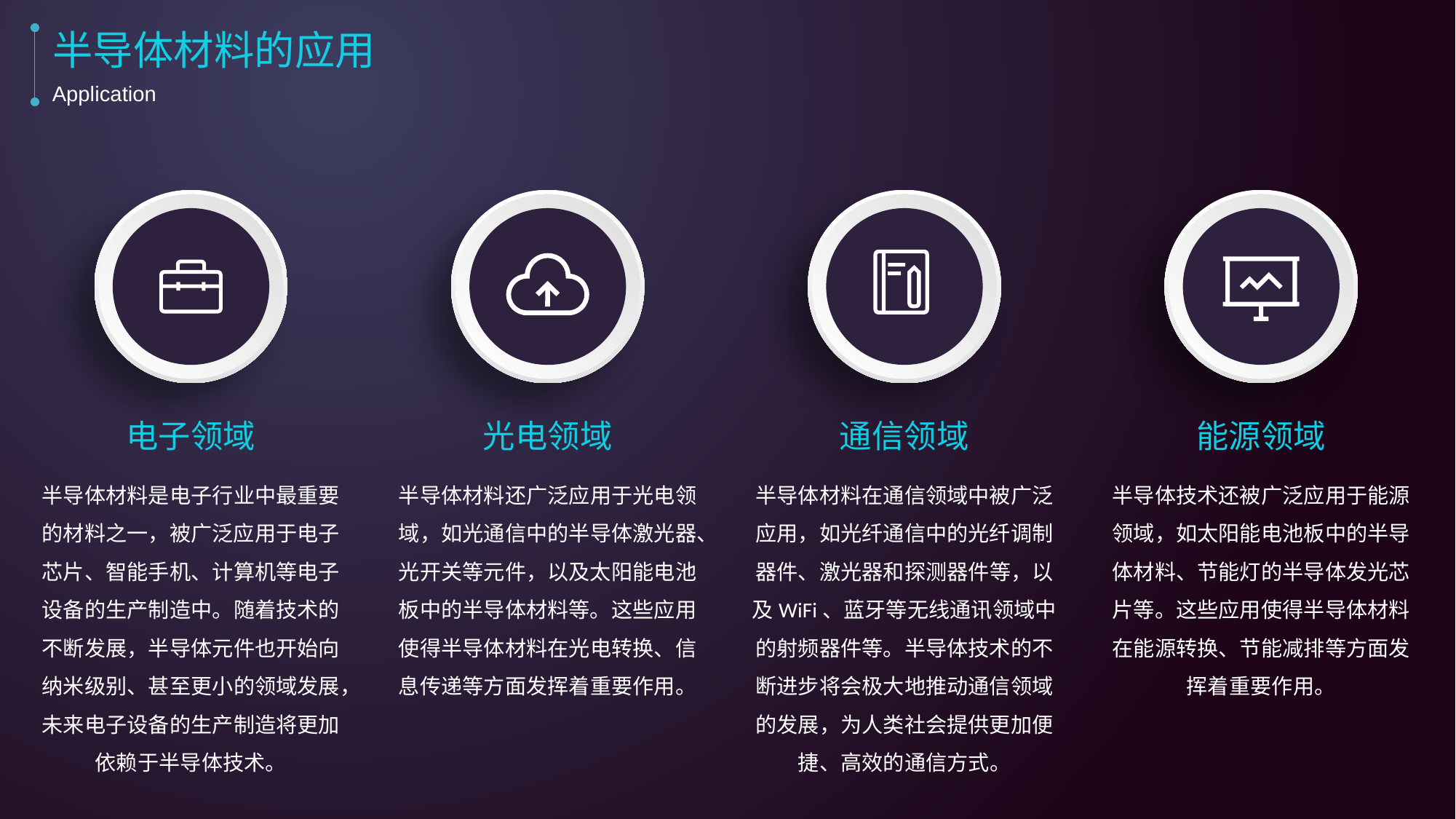

半导体材料的应用
Application

电子领域
光电领域
通信领域
能源领域
半导体材料是电子行业中最重要的材料之一，被广泛应用于电子芯片、智能手机、计算机等电子设备的生产制造中。随着技术的不断发展，半导体元件也开始向纳米级别、甚至更小的领域发展，未来电子设备的生产制造将更加依赖于半导体技术。
半导体材料还广泛应用于光电领域，如光通信中的半导体激光器、光开关等元件，以及太阳能电池板中的半导体材料等。这些应用使得半导体材料在光电转换、信息传递等方面发挥着重要作用。
半导体材料在通信领域中被广泛应用，如光纤通信中的光纤调制器件、激光器和探测器件等，以及WiFi、蓝牙等无线通讯领域中的射频器件等。半导体技术的不断进步将会极大地推动通信领域的发展，为人类社会提供更加便捷、高效的通信方式。
半导体技术还被广泛应用于能源领域，如太阳能电池板中的半导体材料、节能灯的半导体发光芯片等。这些应用使得半导体材料在能源转换、节能减排等方面发挥着重要作用。